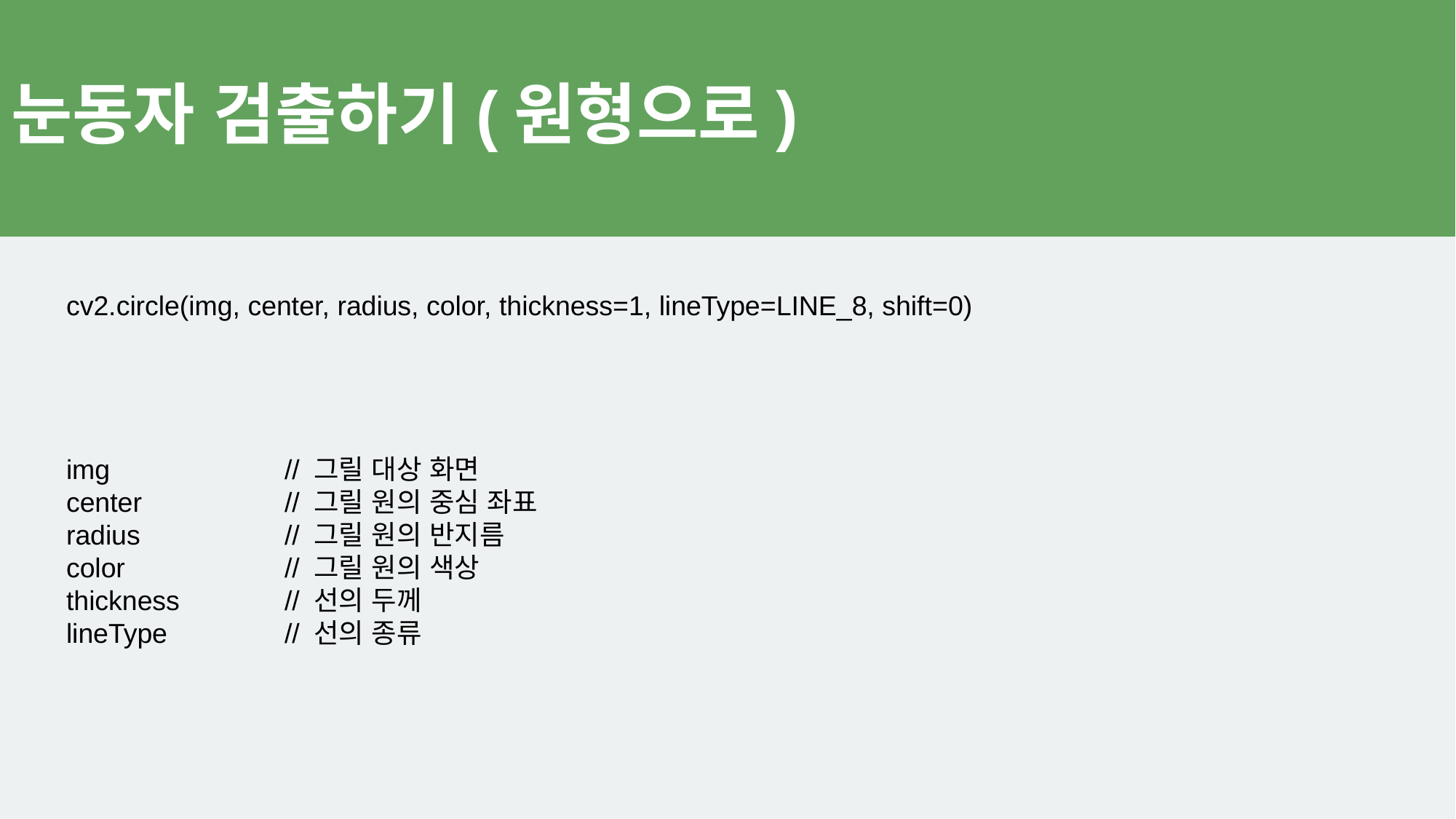

# 눈동자 검출하기(원형으로)
cv2.circle(img, center, radius, color, thickness=1, lineType=LINE_8, shift=0)

img		// 그릴 대상 화면
center		// 그릴 원의 중심 좌표
radius		// 그릴 원의 반지름
color		// 그릴 원의 색상
thickness	// 선의 두께
lineType		// 선의 종류